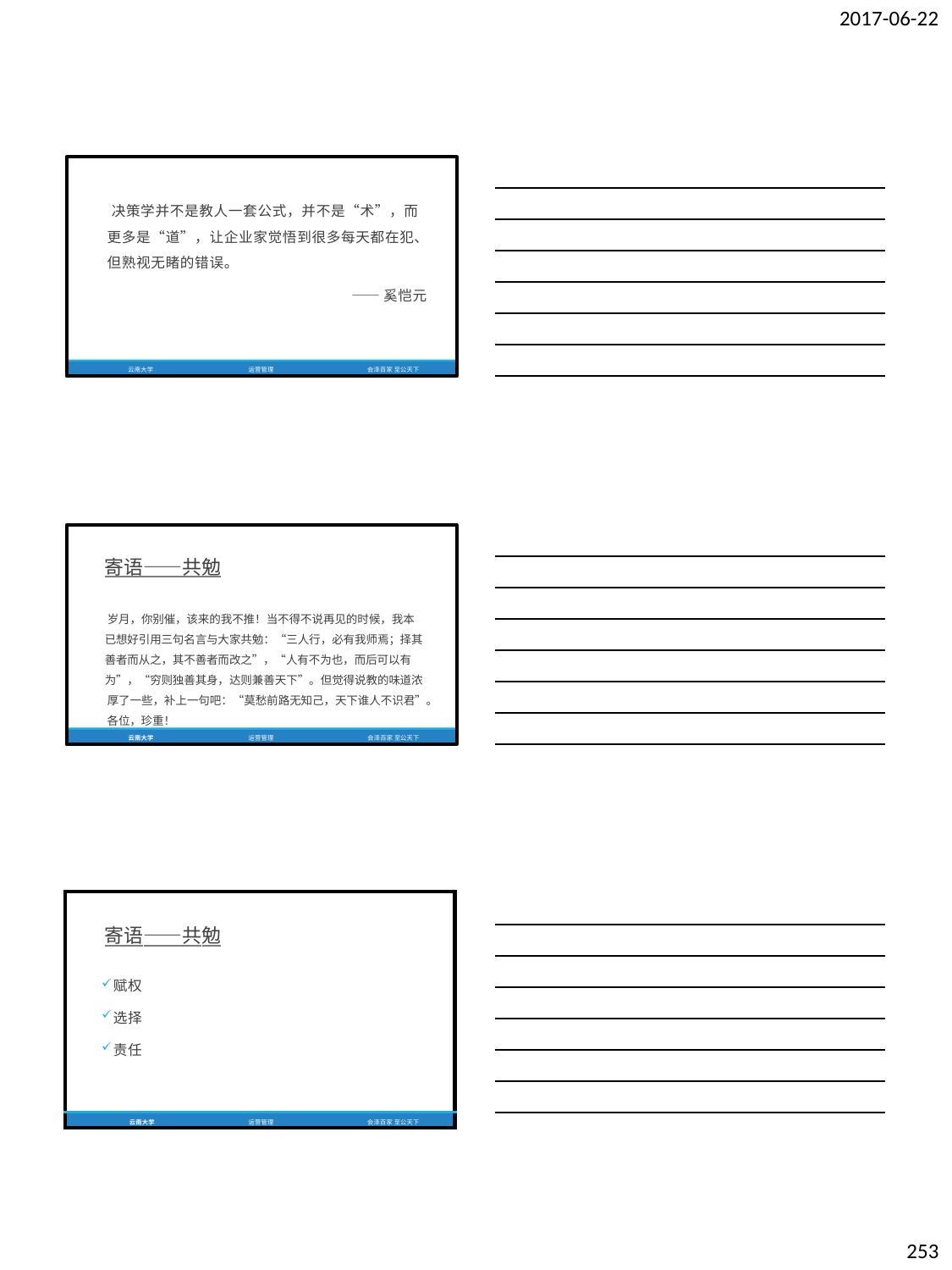

2017-06-22

决策学并不是教人一套公式，并不是“术”，而 更多是“道”，让企业家觉悟到很多每天都在犯、 但熟视无睹的错误。

——奚恺元

云南大学
运营管理
会泽百家 至公天下

寄语——共勉
岁月，你别催，该来的我不推！当不得不说再见的时候，我本 已想好引用三句名言与大家共勉：“三人行，必有我师焉；择其 善者而从之，其不善者而改之”，“人有不为也，而后可以有 为”，“穷则独善其身，达则兼善天下”。但觉得说教的味道浓
厚了一些，补上一句吧：“莫愁前路无知己，天下谁人不识君”。 各位，珍重！

云南大学
运营管理
会泽百家 至公天下

| 寄语——共勉 |  |  |
| --- | --- | --- |
| 赋权 |  |  |
| 选择 |  |  |
| 责任 |  |  |
| 云南大学 | 运营管理 | 会泽百家 至公天下 |

253